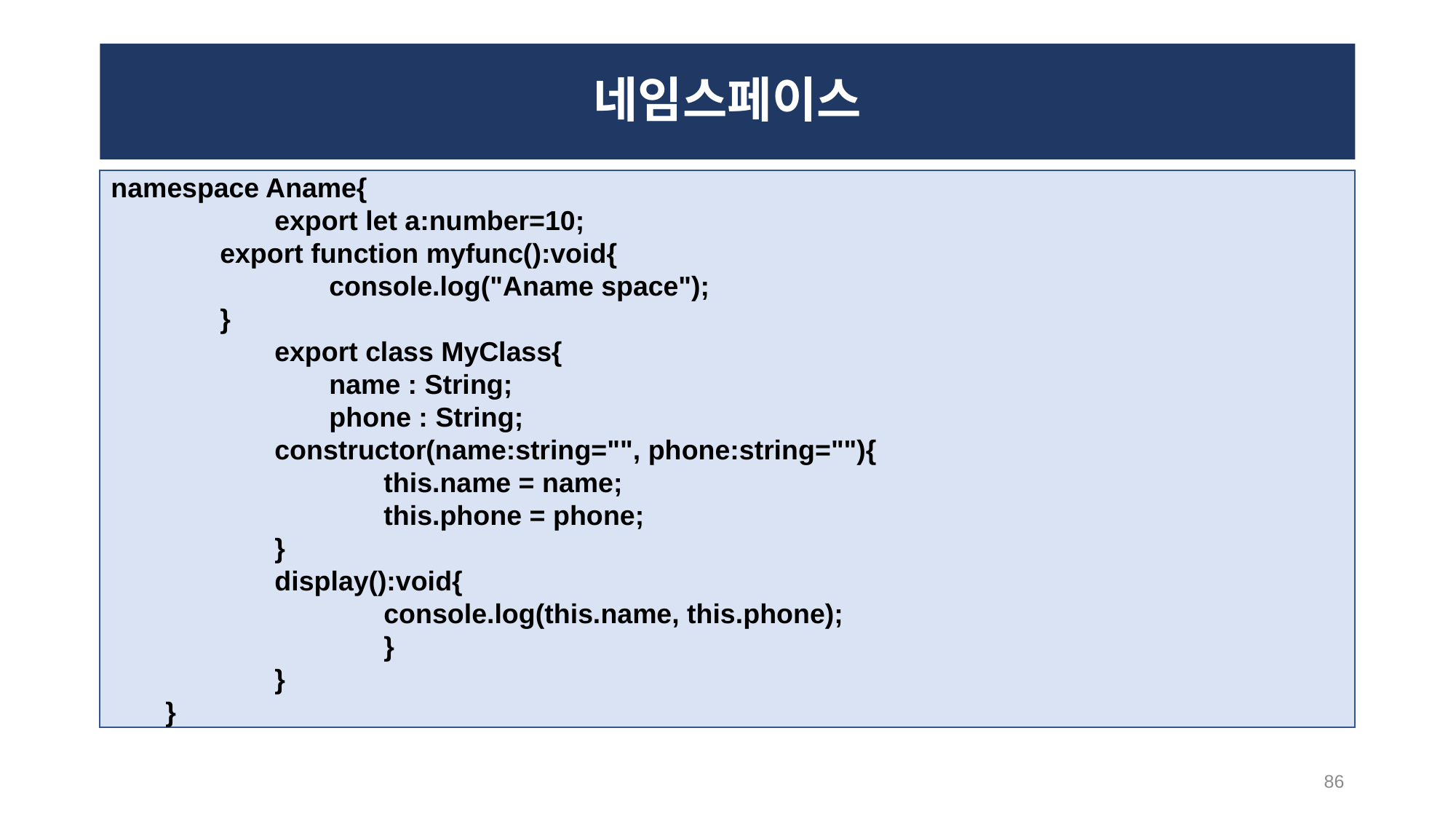

# 네임스페이스
namespace Aname{
	export let a:number=10;
	export function myfunc():void{
		console.log("Aname space");
	}
	export class MyClass{
	name : String;
	phone : String;
constructor(name:string="", phone:string=""){
	this.name = name;
	this.phone = phone;
}
display():void{
	console.log(this.name, this.phone);
	}
}
}

86